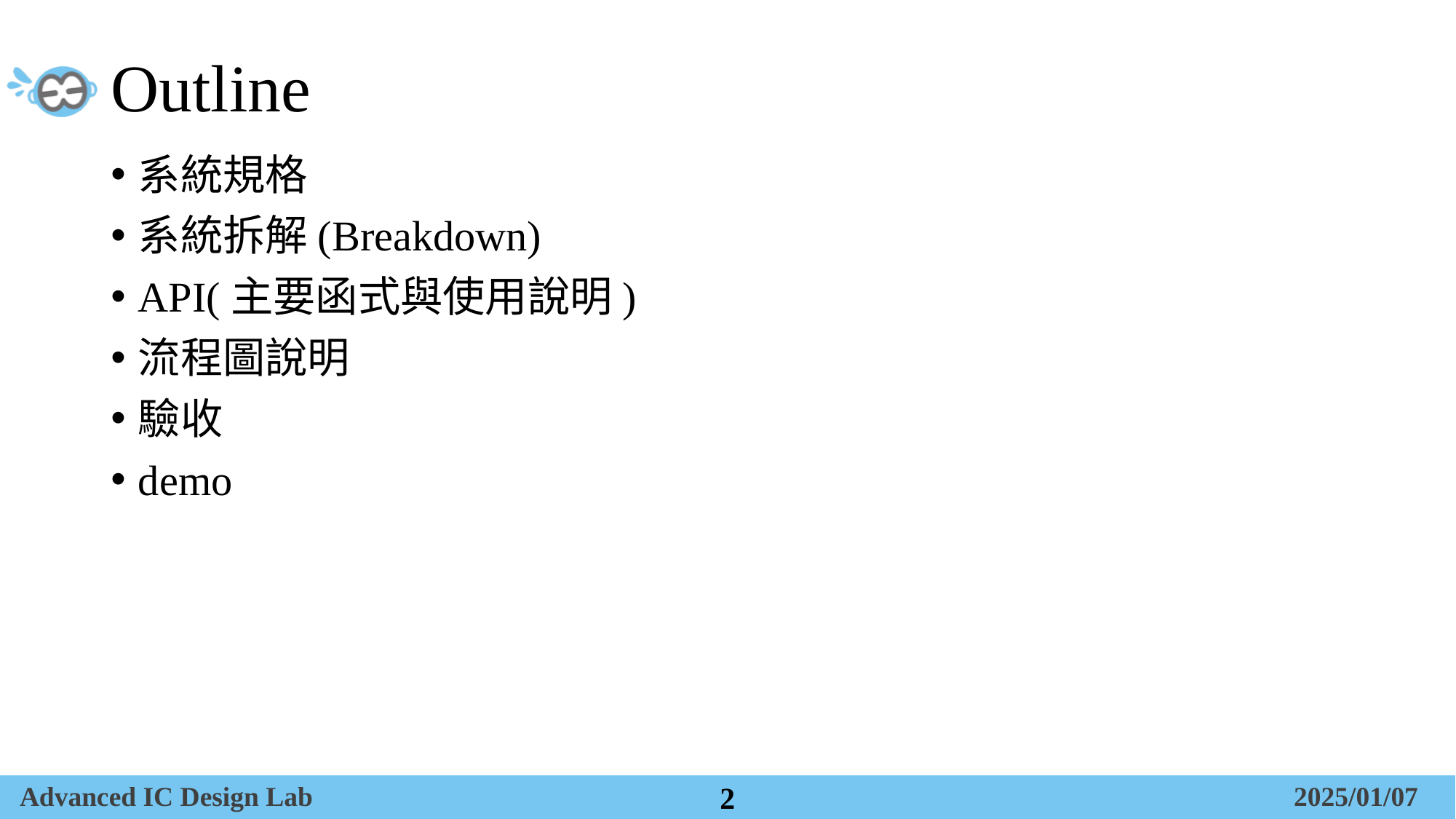

# Outline
系統規格
系統拆解(Breakdown)
API(主要函式與使用說明)
流程圖說明
驗收
demo

2